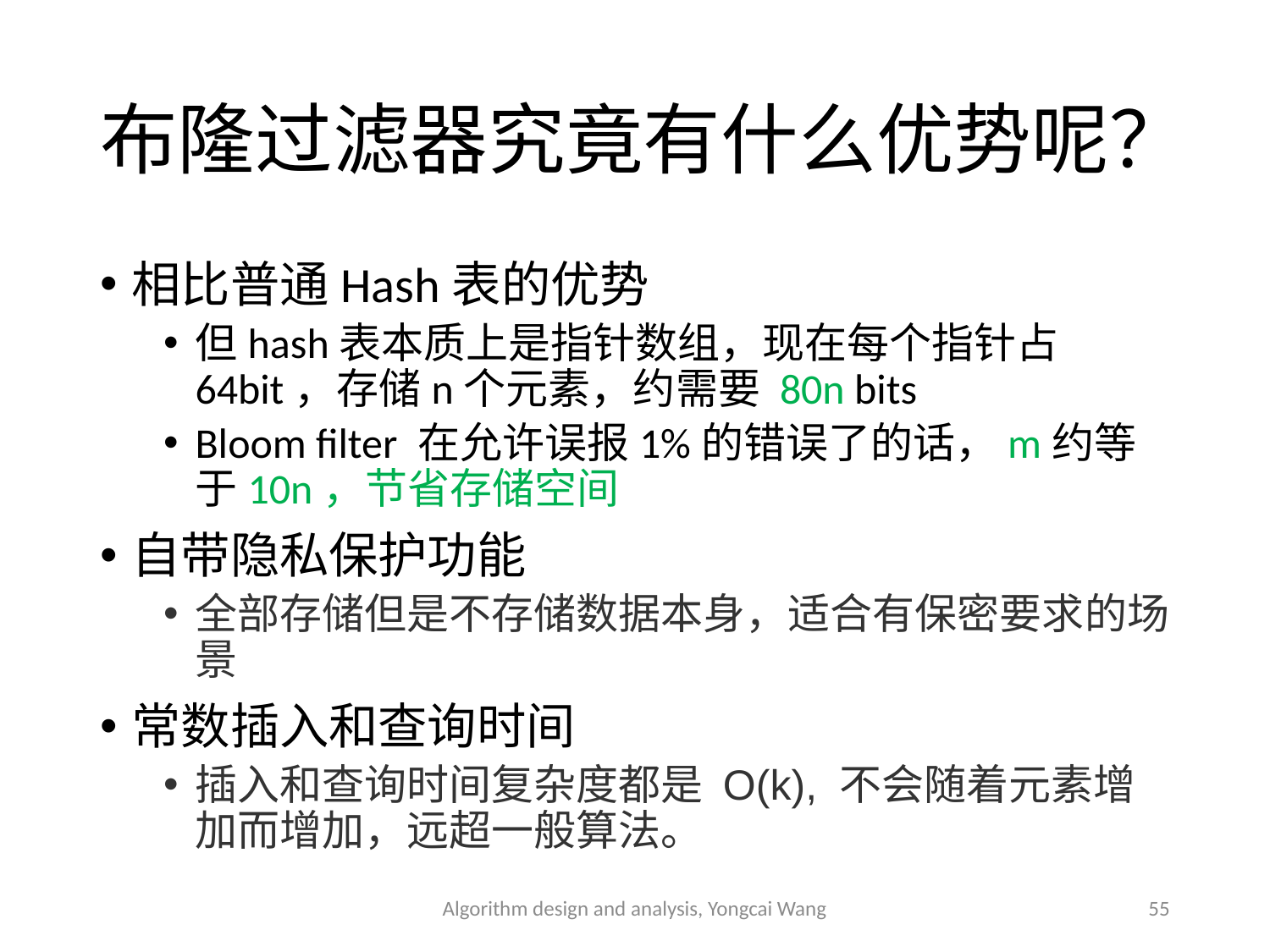

# 布隆过滤器究竟有什么优势呢？
相比普通Hash表的优势
但hash表本质上是指针数组，现在每个指针占64bit，存储n个元素，约需要 80n bits
Bloom filter 在允许误报1%的错误了的话，m约等于10n，节省存储空间
自带隐私保护功能
全部存储但是不存储数据本身，适合有保密要求的场景
常数插入和查询时间
插入和查询时间复杂度都是 O(k), 不会随着元素增加而增加，远超一般算法。

Algorithm design and analysis, Yongcai Wang
55